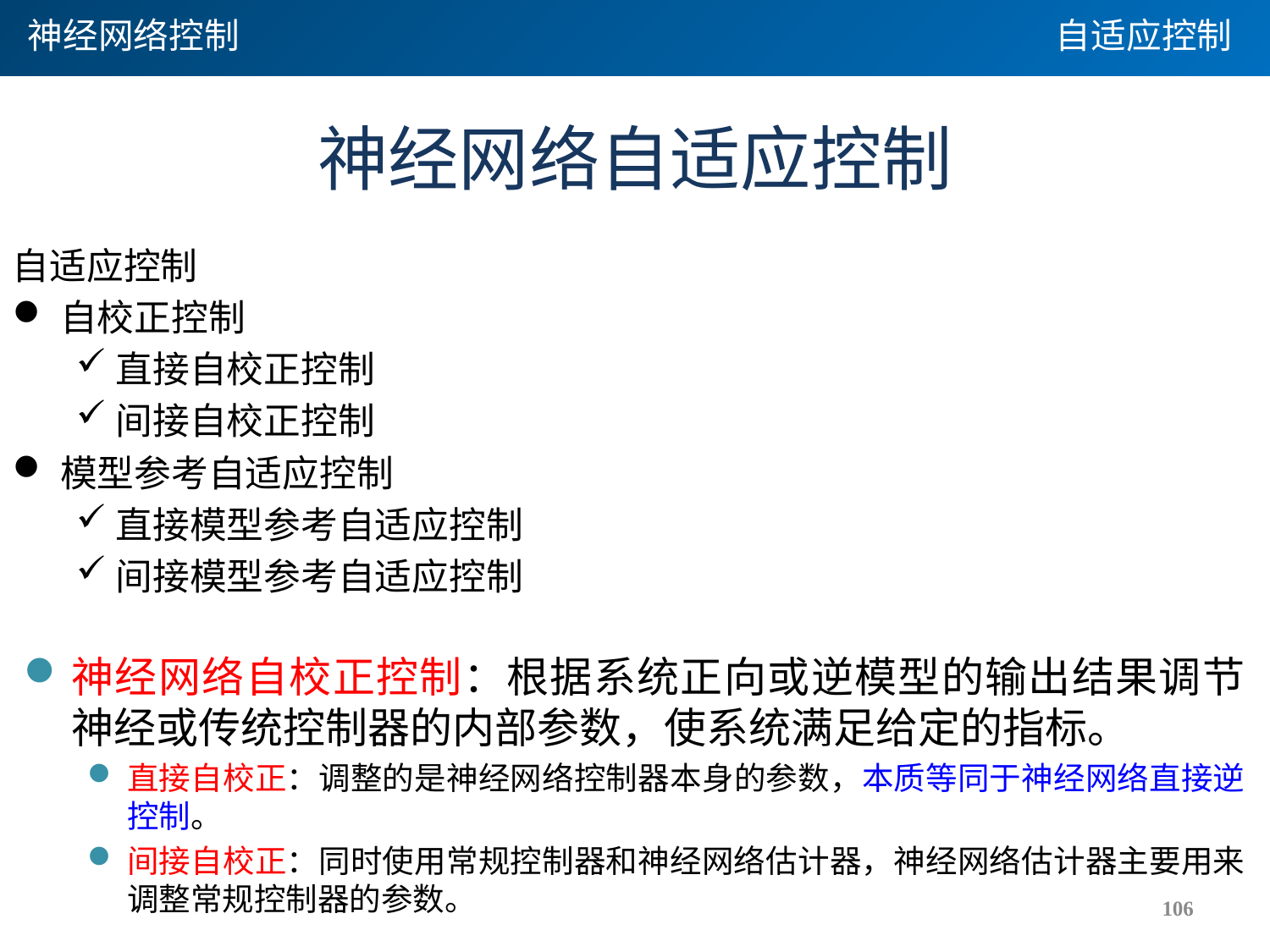

神经网络控制
自适应控制
# 神经网络自适应控制
自适应控制
自校正控制
直接自校正控制
间接自校正控制
模型参考自适应控制
直接模型参考自适应控制
间接模型参考自适应控制
神经网络自校正控制：根据系统正向或逆模型的输出结果调节神经或传统控制器的内部参数，使系统满足给定的指标。
直接自校正：调整的是神经网络控制器本身的参数，本质等同于神经网络直接逆控制。
间接自校正：同时使用常规控制器和神经网络估计器，神经网络估计器主要用来调整常规控制器的参数。
106